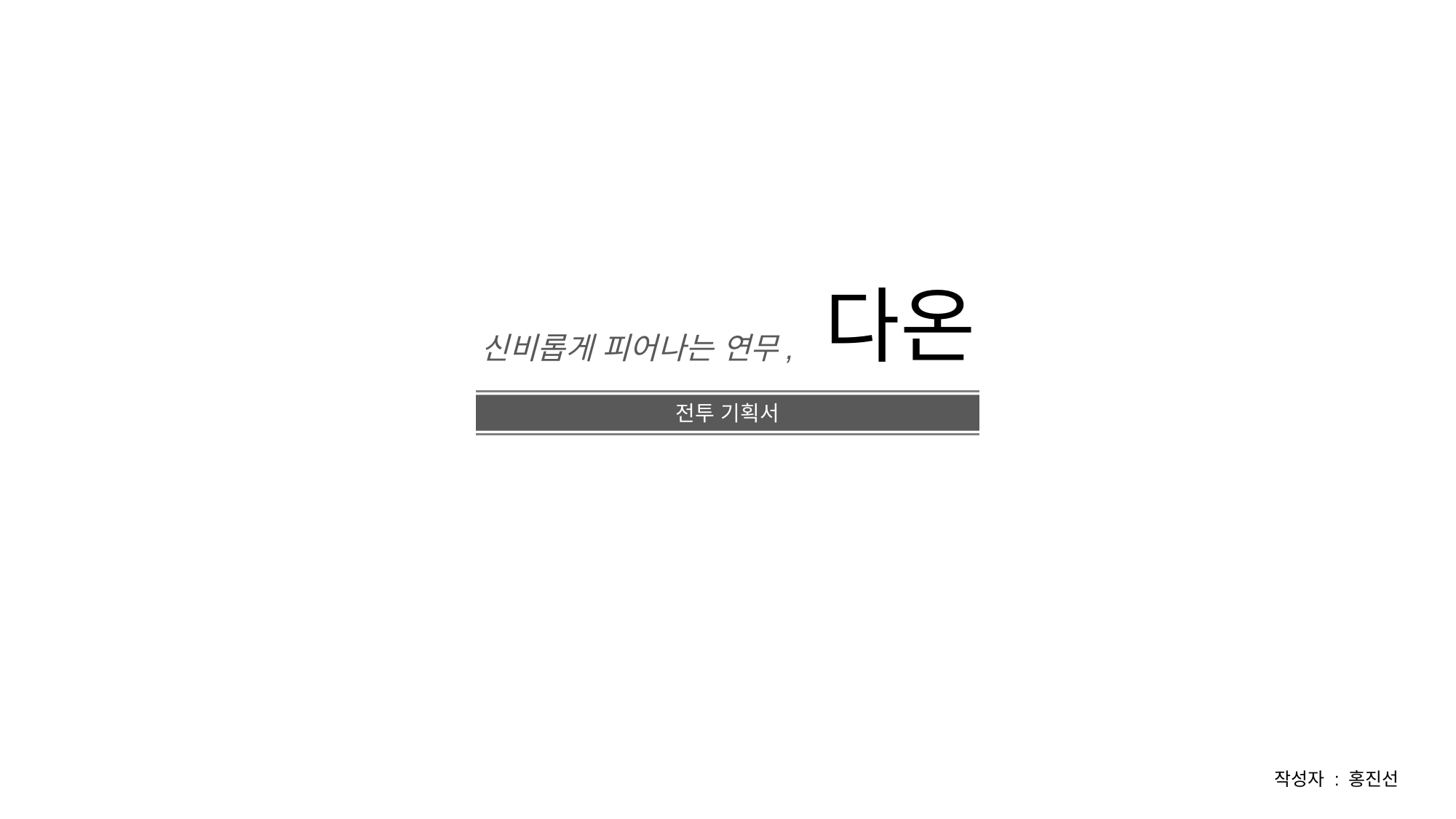

다온
신비롭게 피어나는 연무,

전투 기획서
작성자 : 홍진선